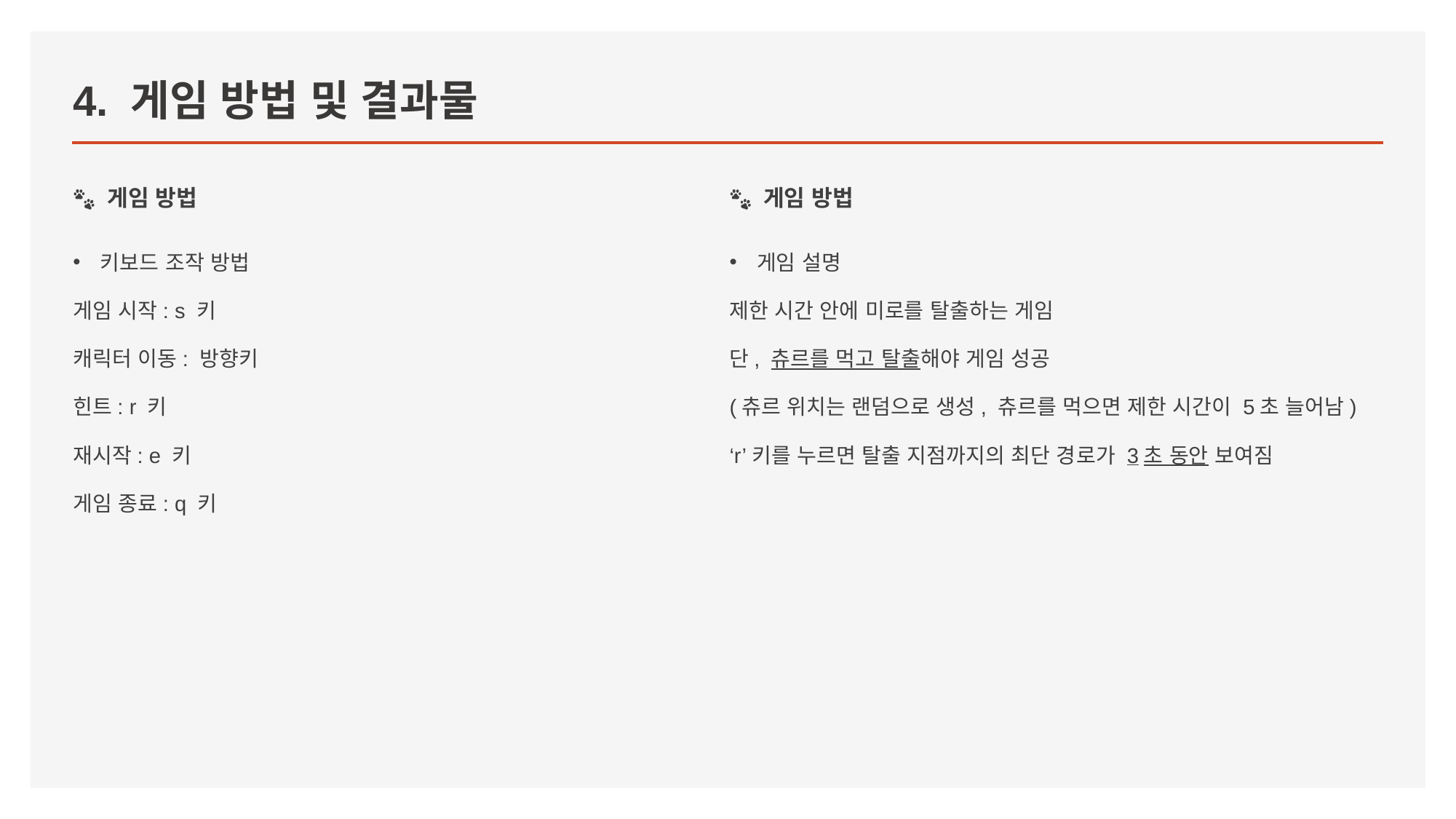

# 4. 게임 방법 및 결과물
🐾 게임 방법
키보드 조작 방법
게임 시작: s 키
캐릭터 이동: 방향키
힌트: r 키
재시작: e 키
게임 종료: q 키

🐾 게임 방법
게임 설명
제한 시간 안에 미로를 탈출하는 게임
단, 츄르를 먹고 탈출해야 게임 성공
(츄르 위치는 랜덤으로 생성, 츄르를 먹으면 제한 시간이 5초 늘어남)
‘r’키를 누르면 탈출 지점까지의 최단 경로가 3초 동안 보여짐